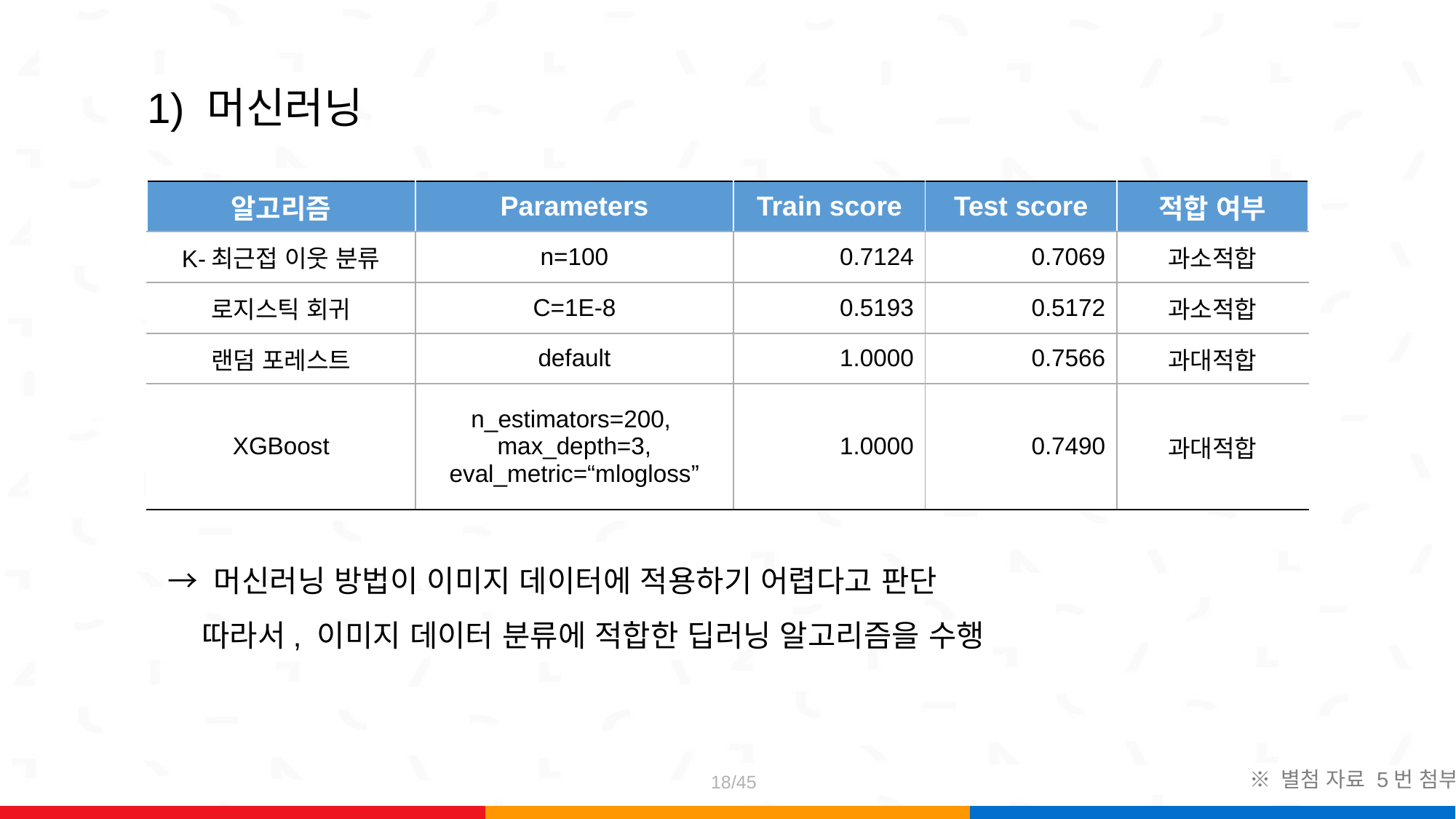

# 1) 머신러닝
| 알고리즘 | Parameters | Train score | Test score | 적합 여부 |
| --- | --- | --- | --- | --- |
| K-최근접 이웃 분류 | n=100 | 0.7124 | 0.7069 | 과소적합 |
| 로지스틱 회귀 | C=1E-8 | 0.5193 | 0.5172 | 과소적합 |
| 랜덤 포레스트 | default | 1.0000 | 0.7566 | 과대적합 |
| XGBoost | n\_estimators=200, max\_depth=3, eval\_metric=“mlogloss” | 1.0000 | 0.7490 | 과대적합 |

→ 머신러닝 방법이 이미지 데이터에 적용하기 어렵다고 판단
    따라서, 이미지 데이터 분류에 적합한 딥러닝 알고리즘을 수행
18/45
※ 별첨 자료 5번 첨부